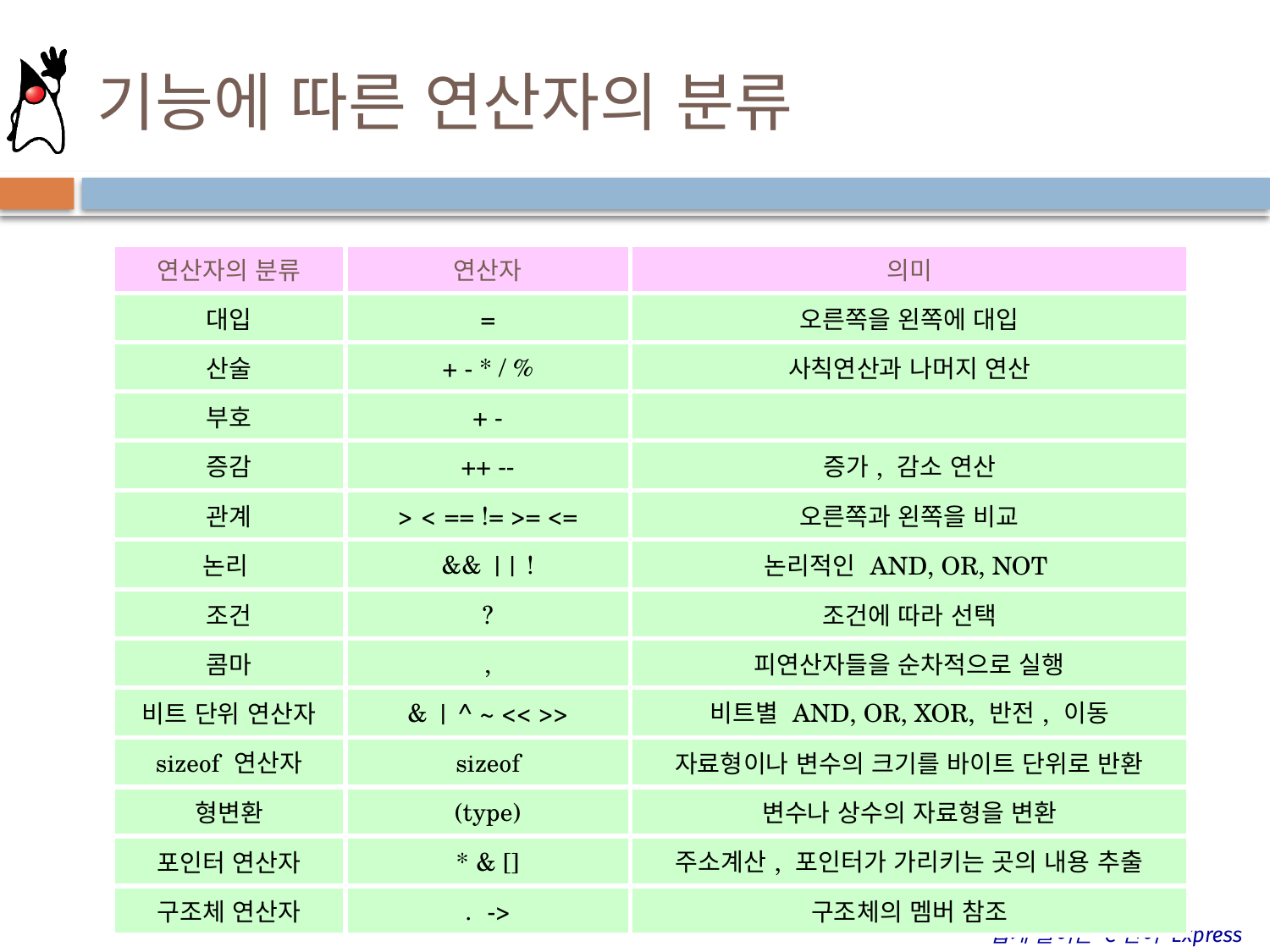

# 기능에 따른 연산자의 분류

| 연산자의 분류 | 연산자 | 의미 |
| --- | --- | --- |
| 대입 | = | 오른쪽을 왼쪽에 대입 |
| 산술 | + - \* / % | 사칙연산과 나머지 연산 |
| 부호 | + - |  |
| 증감 | ++ -- | 증가, 감소 연산 |
| 관계 | > < == != >= <= | 오른쪽과 왼쪽을 비교 |
| 논리 | && || ! | 논리적인 AND, OR, NOT |
| 조건 | ? | 조건에 따라 선택 |
| 콤마 | , | 피연산자들을 순차적으로 실행 |
| 비트 단위 연산자 | & | ^ ~ << >> | 비트별 AND, OR, XOR, 반전, 이동 |
| sizeof 연산자 | sizeof | 자료형이나 변수의 크기를 바이트 단위로 반환 |
| 형변환 | (type) | 변수나 상수의 자료형을 변환 |
| 포인터 연산자 | \* & [] | 주소계산, 포인터가 가리키는 곳의 내용 추출 |
| 구조체 연산자 | .  -> | 구조체의 멤버 참조 |